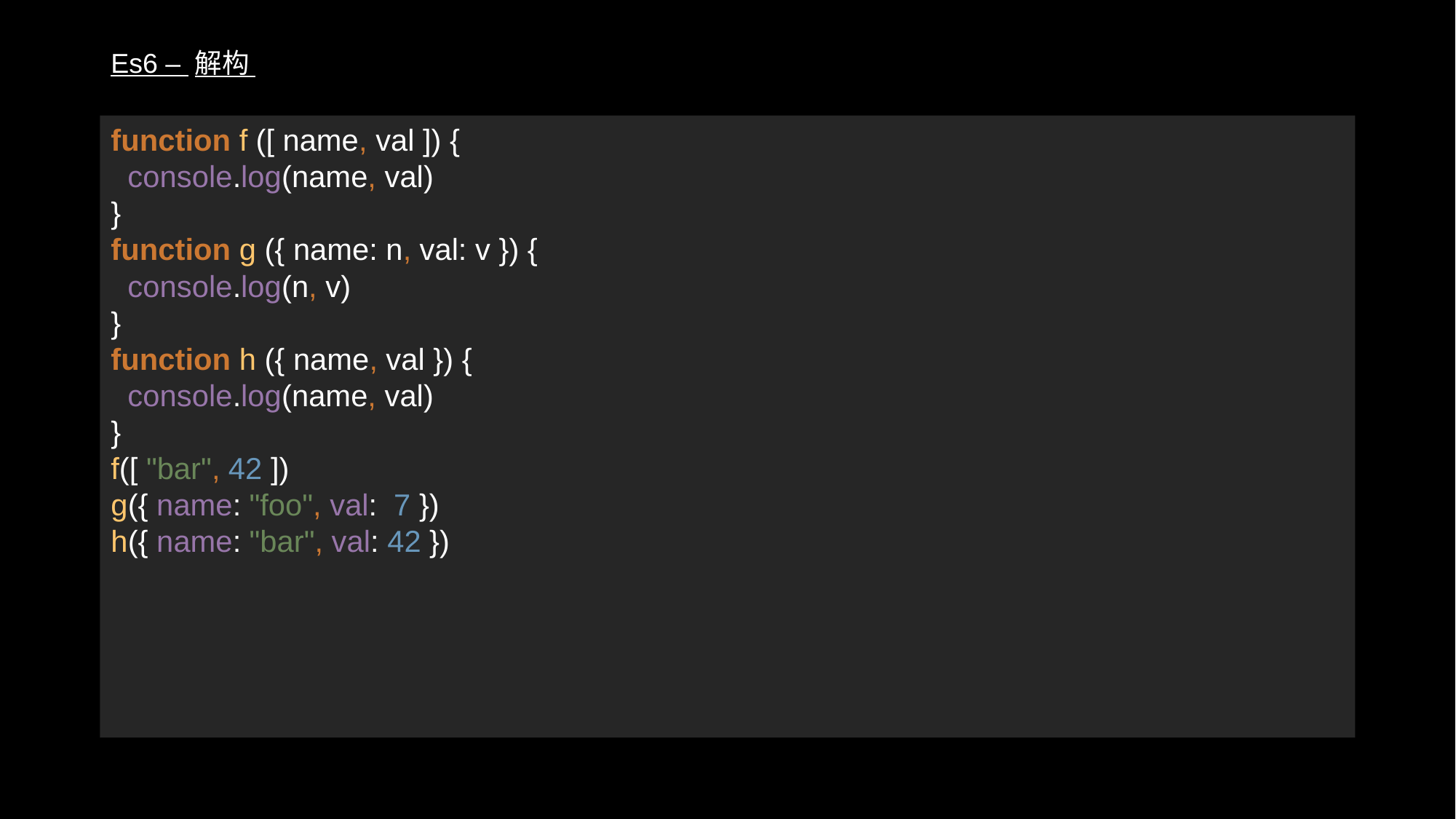

# Es6 – 解构
function f ([ name, val ]) {
  console.log(name, val)
}
function g ({ name: n, val: v }) {
  console.log(n, v)
}
function h ({ name, val }) {
  console.log(name, val)
}
f([ "bar", 42 ])
g({ name: "foo", val:  7 })
h({ name: "bar", val: 42 })